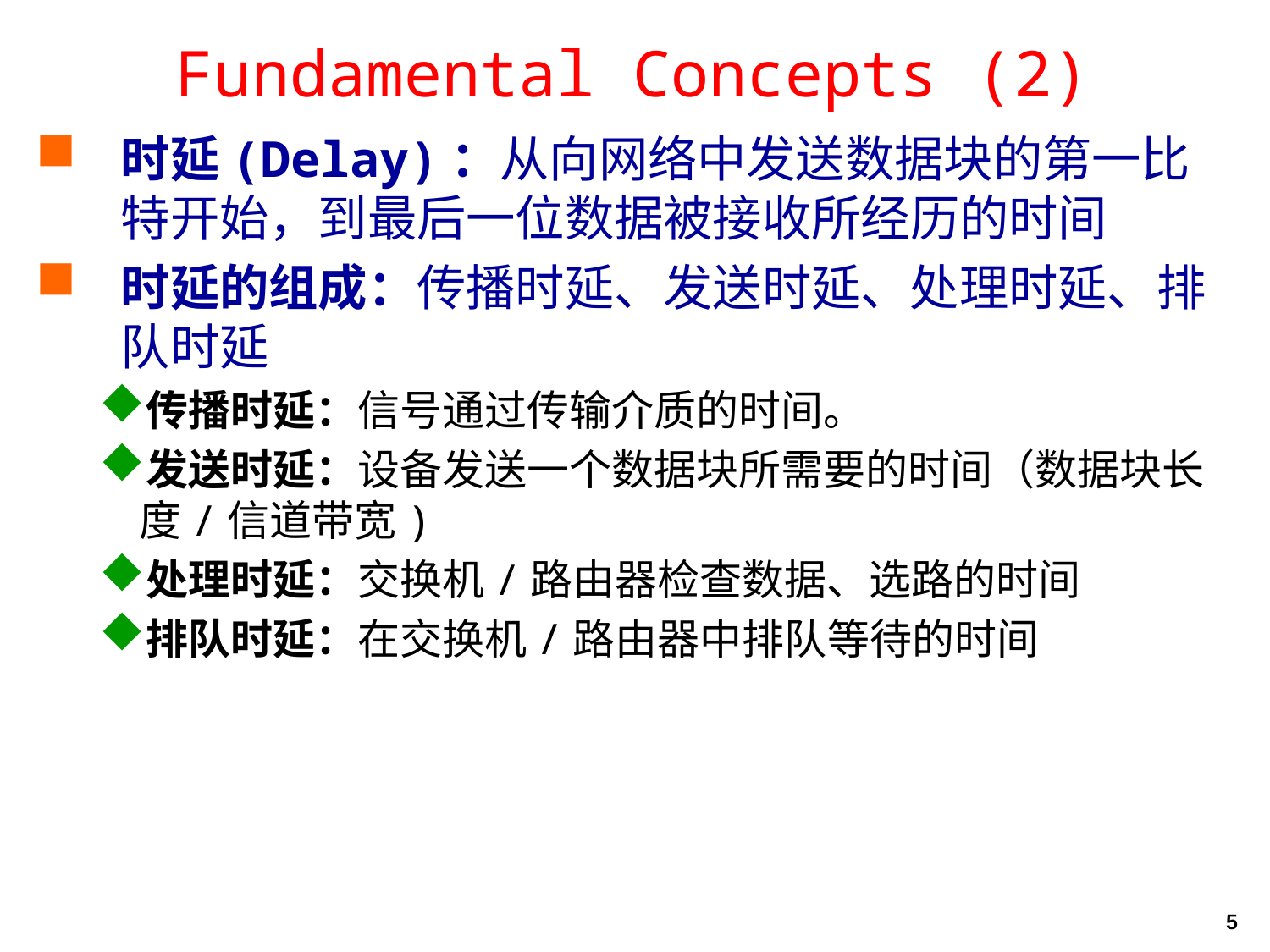

Fundamental Concepts (2)
时延(Delay)：从向网络中发送数据块的第一比特开始，到最后一位数据被接收所经历的时间
时延的组成：传播时延、发送时延、处理时延、排队时延
传播时延：信号通过传输介质的时间。
发送时延：设备发送一个数据块所需要的时间（数据块长度/信道带宽)
处理时延：交换机/路由器检查数据、选路的时间
排队时延：在交换机/路由器中排队等待的时间